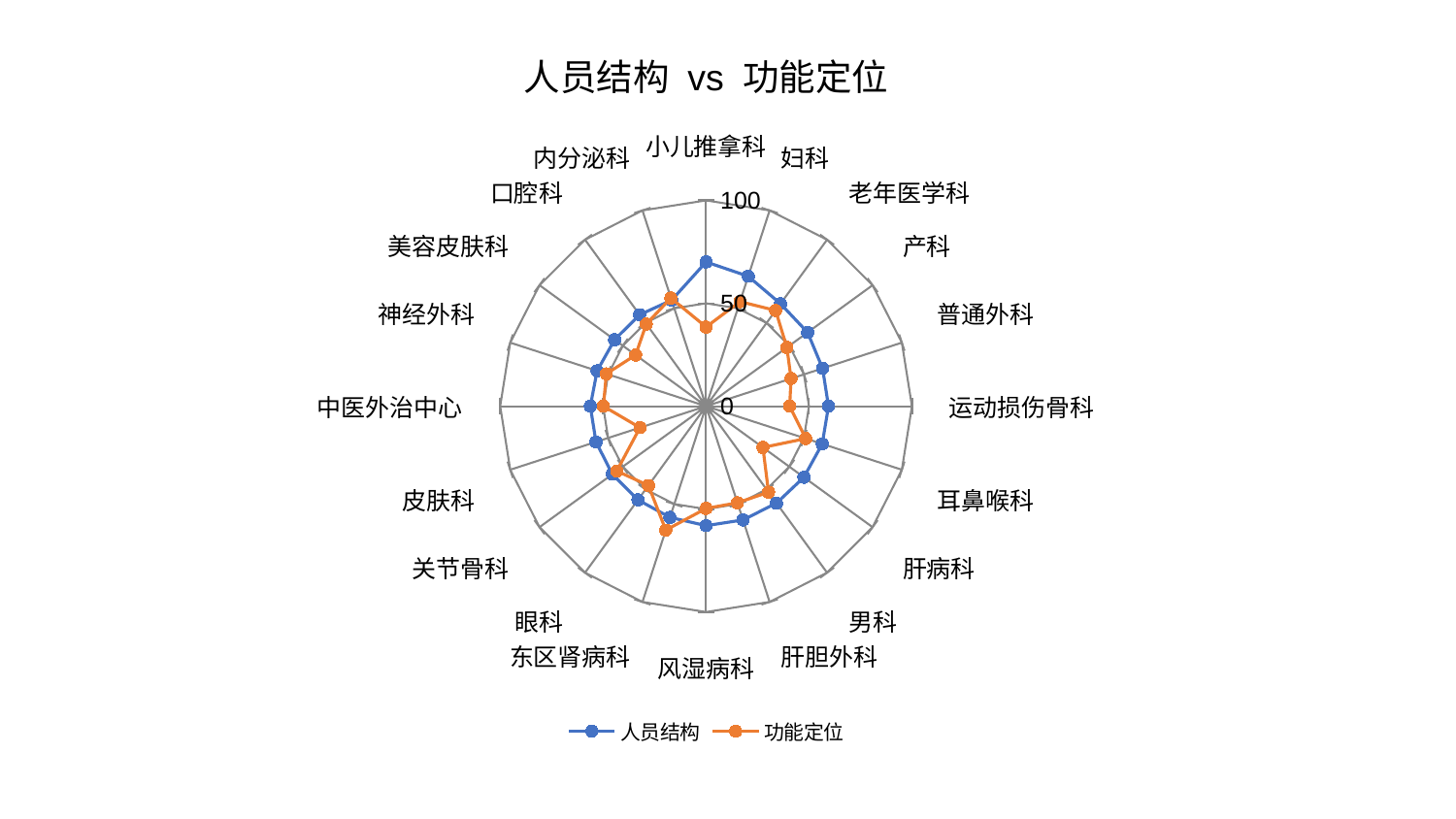

### Chart: 人员结构 vs 功能定位

| Category | 人员结构 | 功能定位 |
|---|---|---|
| 小儿推拿科 | 70.09382547852292 | 38.4813304460503 |
| 妇科 | 66.36809533125594 | 53.43984048939096 |
| 老年医学科 | 61.52919148316098 | 57.5005130173569 |
| 产科 | 61.0011517259956 | 48.55351831250344 |
| 普通外科 | 59.51865322494658 | 43.43608852238782 |
| 运动损伤骨科 | 59.46969193720183 | 40.62487765379848 |
| 耳鼻喉科 | 59.358563219059945 | 50.94171348380895 |
| 肝病科 | 58.7516754983615 | 34.140802447513394 |
| 男科 | 58.23200509304468 | 51.662744572876285 |
| 肝胆外科 | 58.107561941469896 | 49.35655419122536 |
| 风湿病科 | 58.049108330476095 | 49.67026721058183 |
| 东区肾病科 | 56.815719940612844 | 63.30223822156812 |
| 眼科 | 56.27355569450081 | 47.6259995142028 |
| 关节骨科 | 56.243590788471046 | 53.59959479513287 |
| 皮肤科 | 56.23188498147123 | 33.77255610696034 |
| 中医外治中心 | 56.21271483709702 | 49.87508216478664 |
| 神经外科 | 55.619857955974446 | 50.93186253795198 |
| 美容皮肤科 | 54.93336154043597 | 42.30256601903069 |
| 口腔科 | 54.91826675576095 | 49.3886341761369 |
| 内分泌科 | 54.15672023942964 | 55.24918385065608 |
6